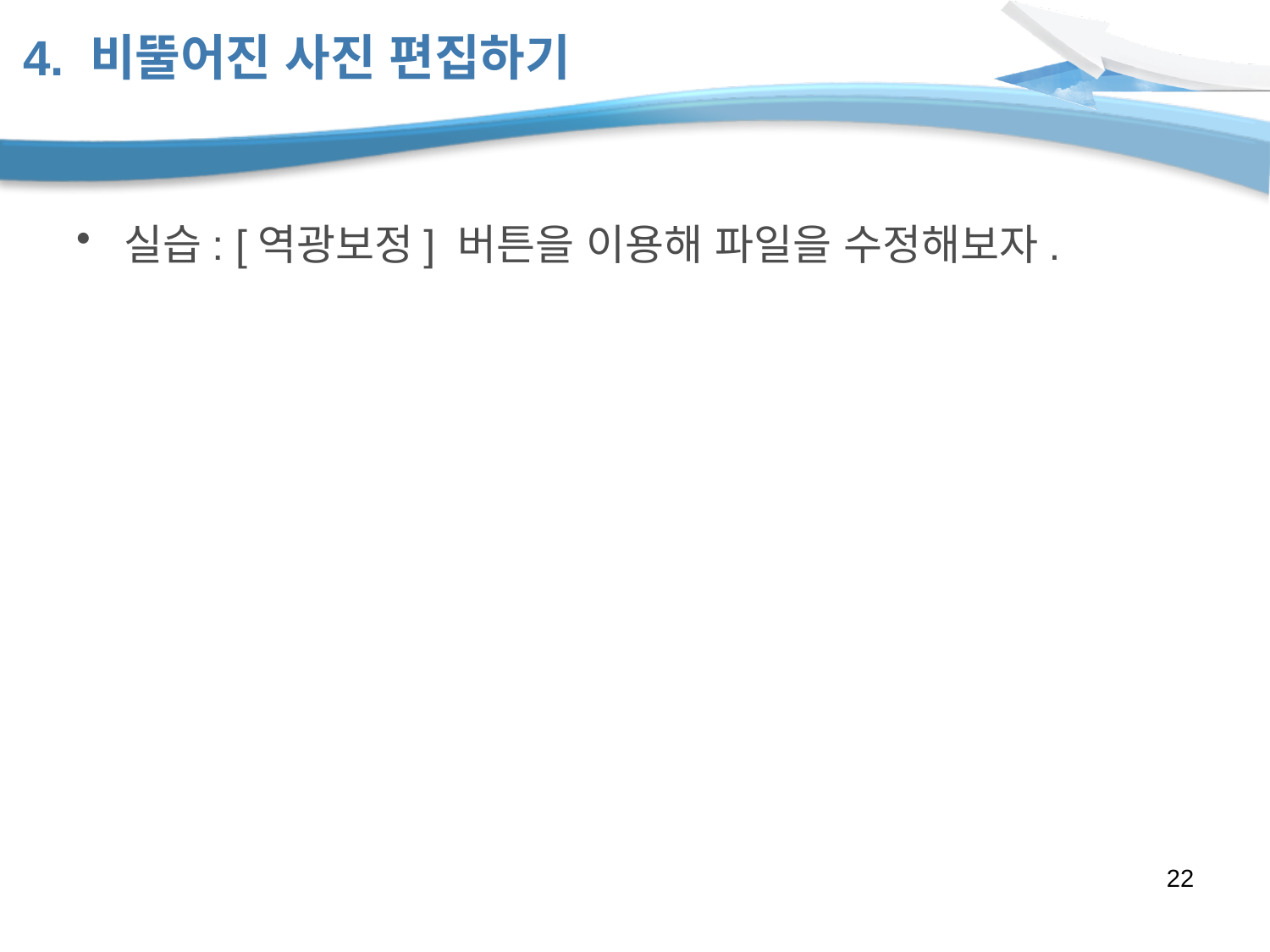

# 4. 비뚤어진 사진 편집하기
실습: [역광보정] 버튼을 이용해 파일을 수정해보자.
22